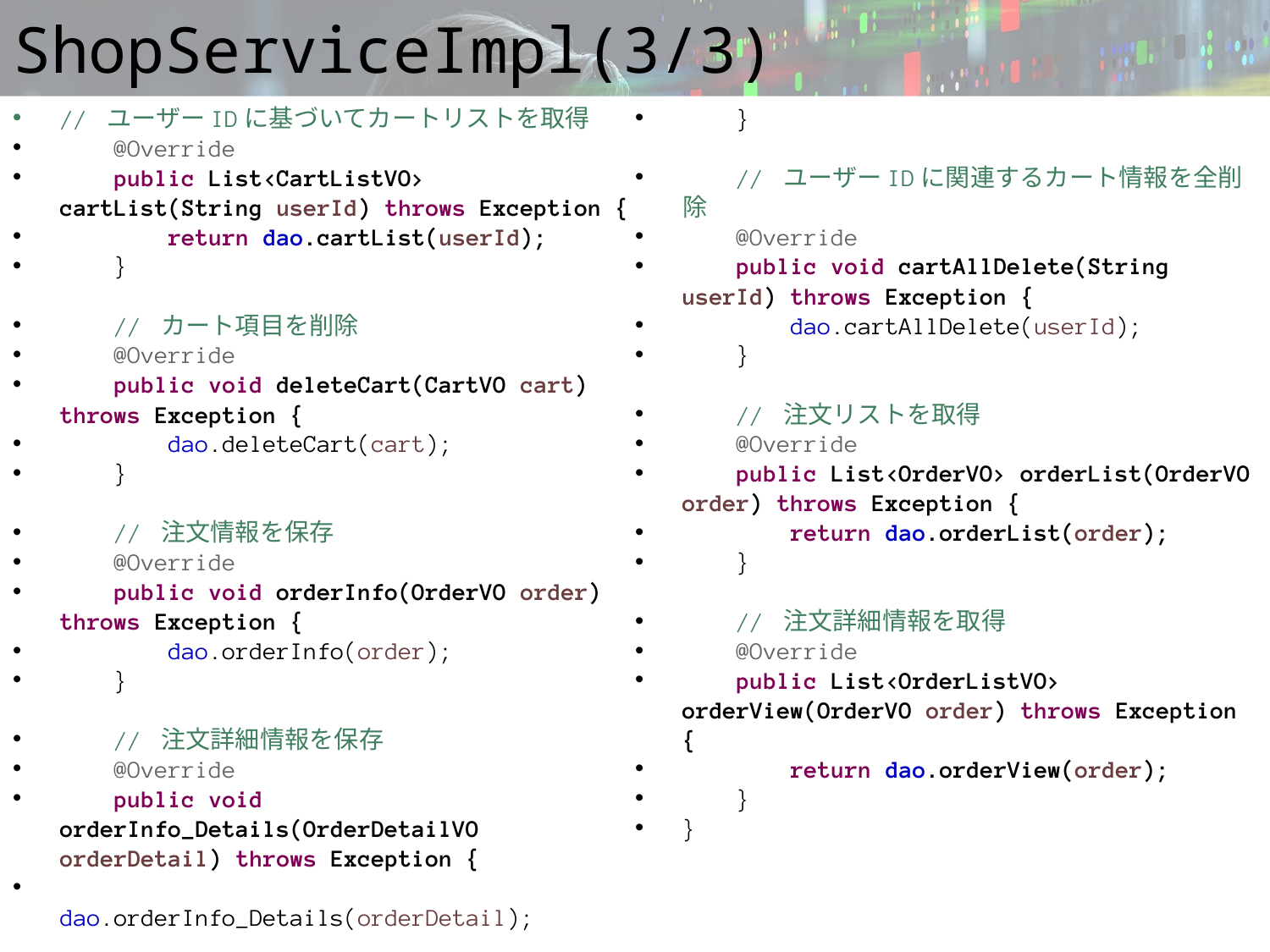

# ShopServiceImpl(3/3)
// ユーザーIDに基づいてカートリストを取得
    @Override
    public List<CartListVO> cartList(String userId) throws Exception {
        return dao.cartList(userId);
    }

    // カート項目を削除
    @Override
    public void deleteCart(CartVO cart) throws Exception {
        dao.deleteCart(cart);
    }

    // 注文情報を保存
    @Override
    public void orderInfo(OrderVO order) throws Exception {
        dao.orderInfo(order);
    }

    // 注文詳細情報を保存
    @Override
    public void orderInfo_Details(OrderDetailVO orderDetail) throws Exception {
        dao.orderInfo_Details(orderDetail);
    }

    // ユーザーIDに関連するカート情報を全削除
    @Override
    public void cartAllDelete(String userId) throws Exception {
        dao.cartAllDelete(userId);
    }

    // 注文リストを取得
    @Override
    public List<OrderVO> orderList(OrderVO order) throws Exception {
        return dao.orderList(order);
    }

    // 注文詳細情報を取得
    @Override
    public List<OrderListVO> orderView(OrderVO order) throws Exception {
        return dao.orderView(order);
    }
}